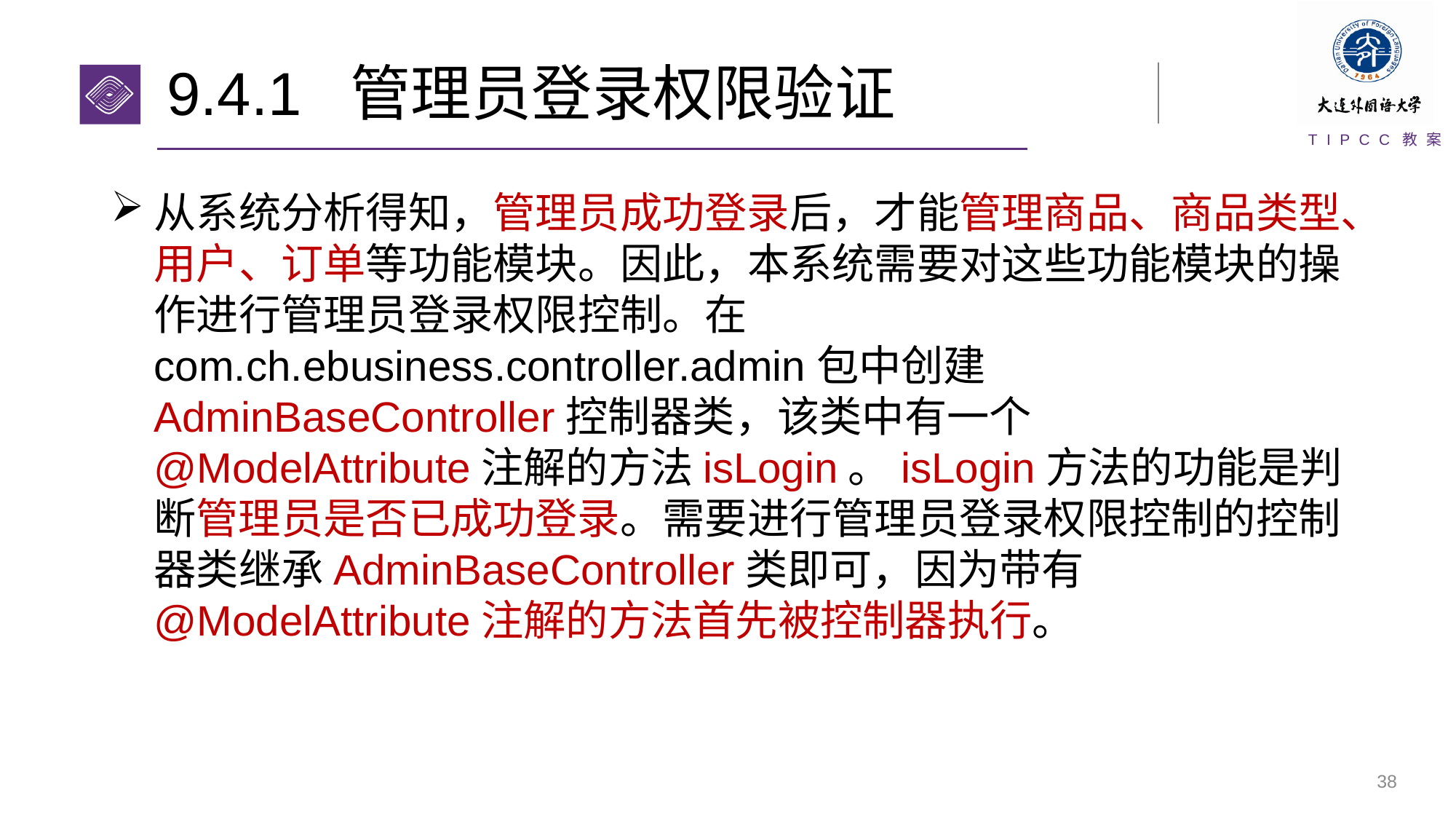

# 9.4.1  管理员登录权限验证
从系统分析得知，管理员成功登录后，才能管理商品、商品类型、用户、订单等功能模块。因此，本系统需要对这些功能模块的操作进行管理员登录权限控制。在com.ch.ebusiness.controller.admin包中创建AdminBaseController控制器类，该类中有一个@ModelAttribute注解的方法isLogin。isLogin方法的功能是判断管理员是否已成功登录。需要进行管理员登录权限控制的控制器类继承AdminBaseController类即可，因为带有@ModelAttribute注解的方法首先被控制器执行。
38